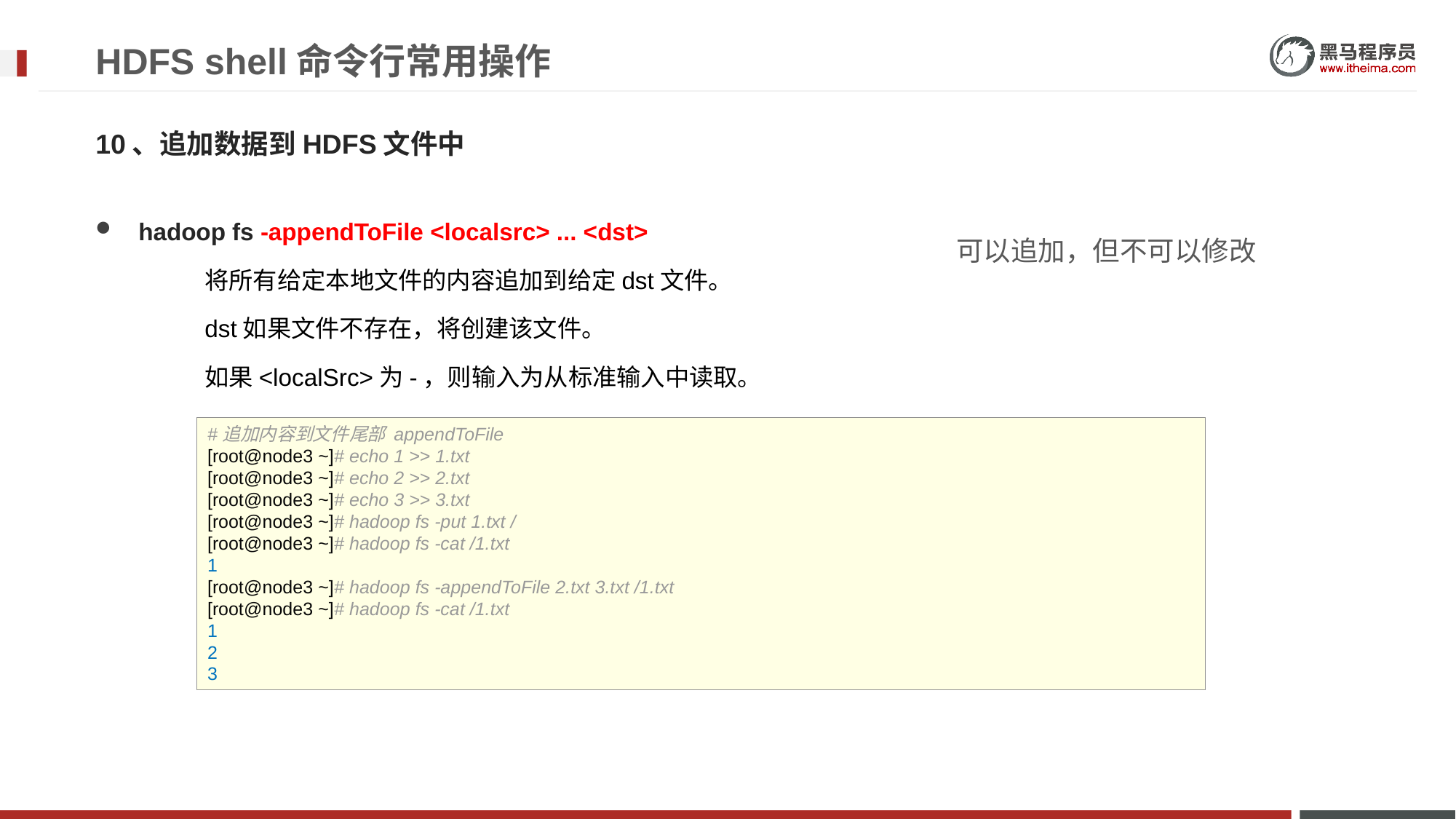

# HDFS shell命令行常用操作
10、追加数据到HDFS文件中
hadoop fs -appendToFile <localsrc> ... <dst>
	将所有给定本地文件的内容追加到给定dst文件。
	dst如果文件不存在，将创建该文件。
	如果<localSrc>为-，则输入为从标准输入中读取。

可以追加，但不可以修改
#追加内容到文件尾部 appendToFile
[root@node3 ~]# echo 1 >> 1.txt
[root@node3 ~]# echo 2 >> 2.txt
[root@node3 ~]# echo 3 >> 3.txt
[root@node3 ~]# hadoop fs -put 1.txt /
[root@node3 ~]# hadoop fs -cat /1.txt
1
[root@node3 ~]# hadoop fs -appendToFile 2.txt 3.txt /1.txt
[root@node3 ~]# hadoop fs -cat /1.txt
1
2
3